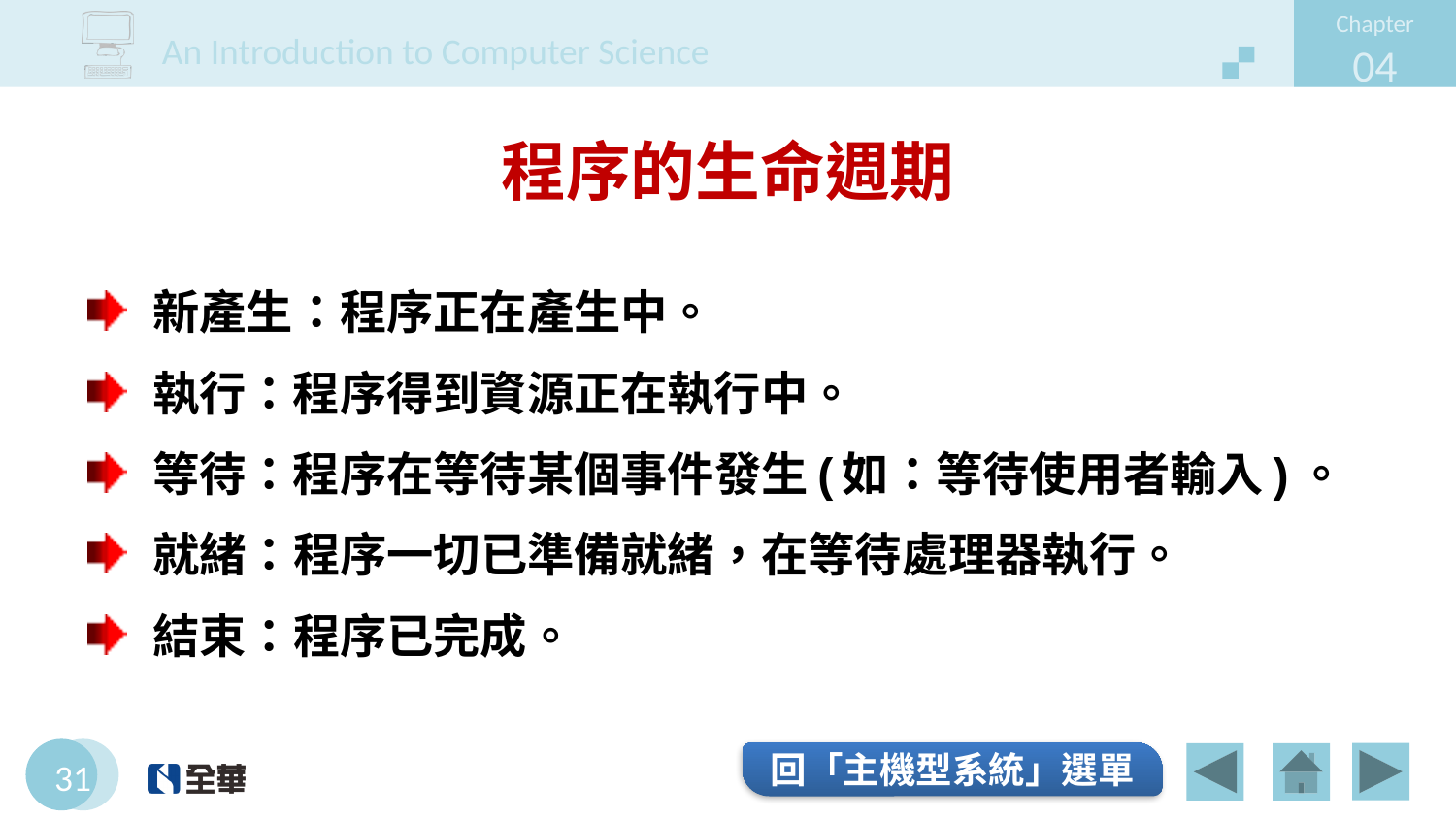

# 程序的生命週期
新產生：程序正在產生中。
執行：程序得到資源正在執行中。
等待：程序在等待某個事件發生(如：等待使用者輸入)。
就緒：程序一切已準備就緒，在等待處理器執行。
結束：程序已完成。

回「主機型系統」選單